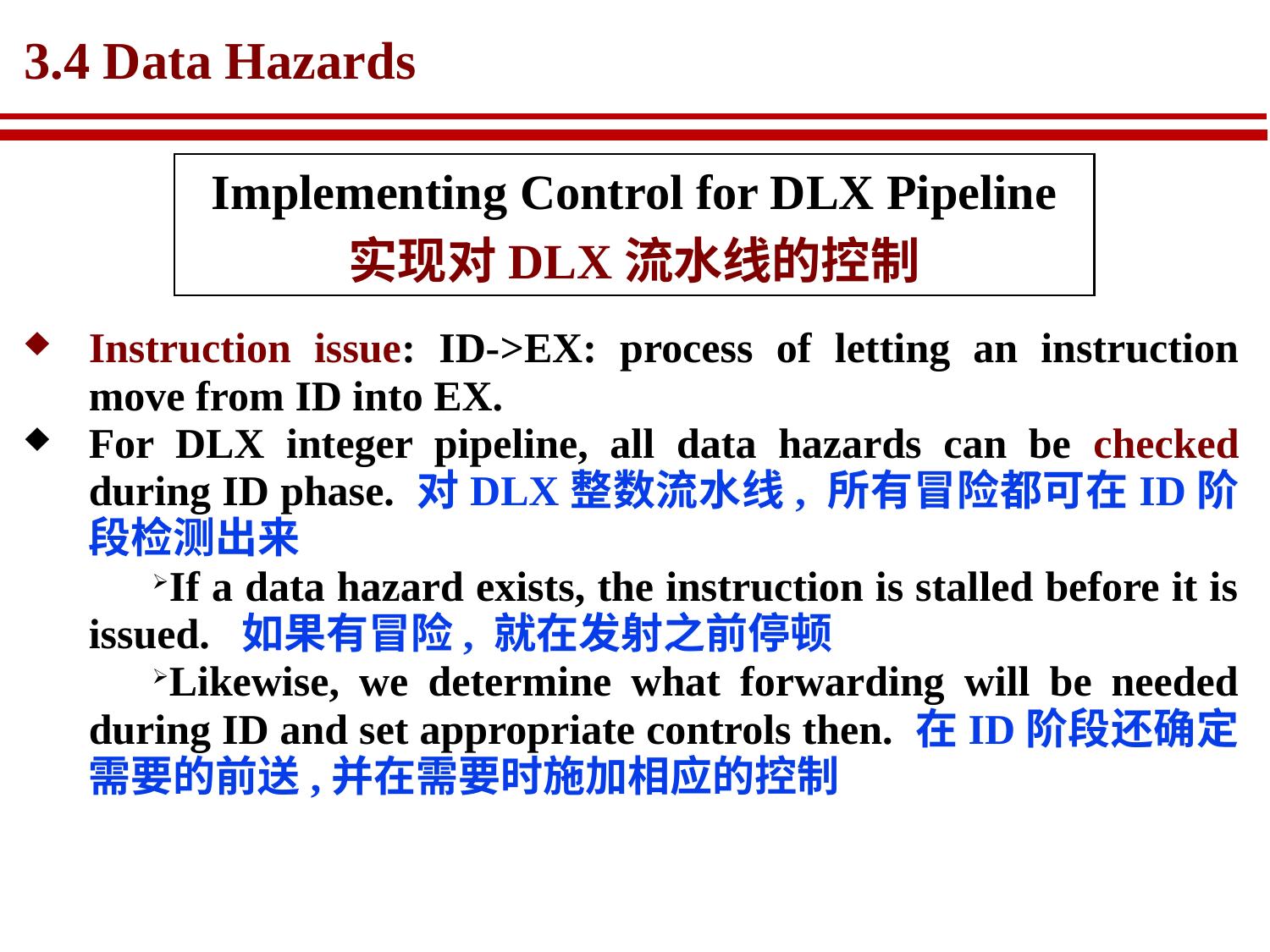

# 3.4 Data Hazards
Implementing Control for DLX Pipeline
实现对DLX流水线的控制
Instruction issue: ID->EX: process of letting an instruction move from ID into EX.
For DLX integer pipeline, all data hazards can be checked during ID phase. 对DLX整数流水线, 所有冒险都可在ID阶段检测出来
If a data hazard exists, the instruction is stalled before it is issued.  如果有冒险, 就在发射之前停顿
Likewise, we determine what forwarding will be needed during ID and set appropriate controls then. 在ID阶段还确定需要的前送,并在需要时施加相应的控制